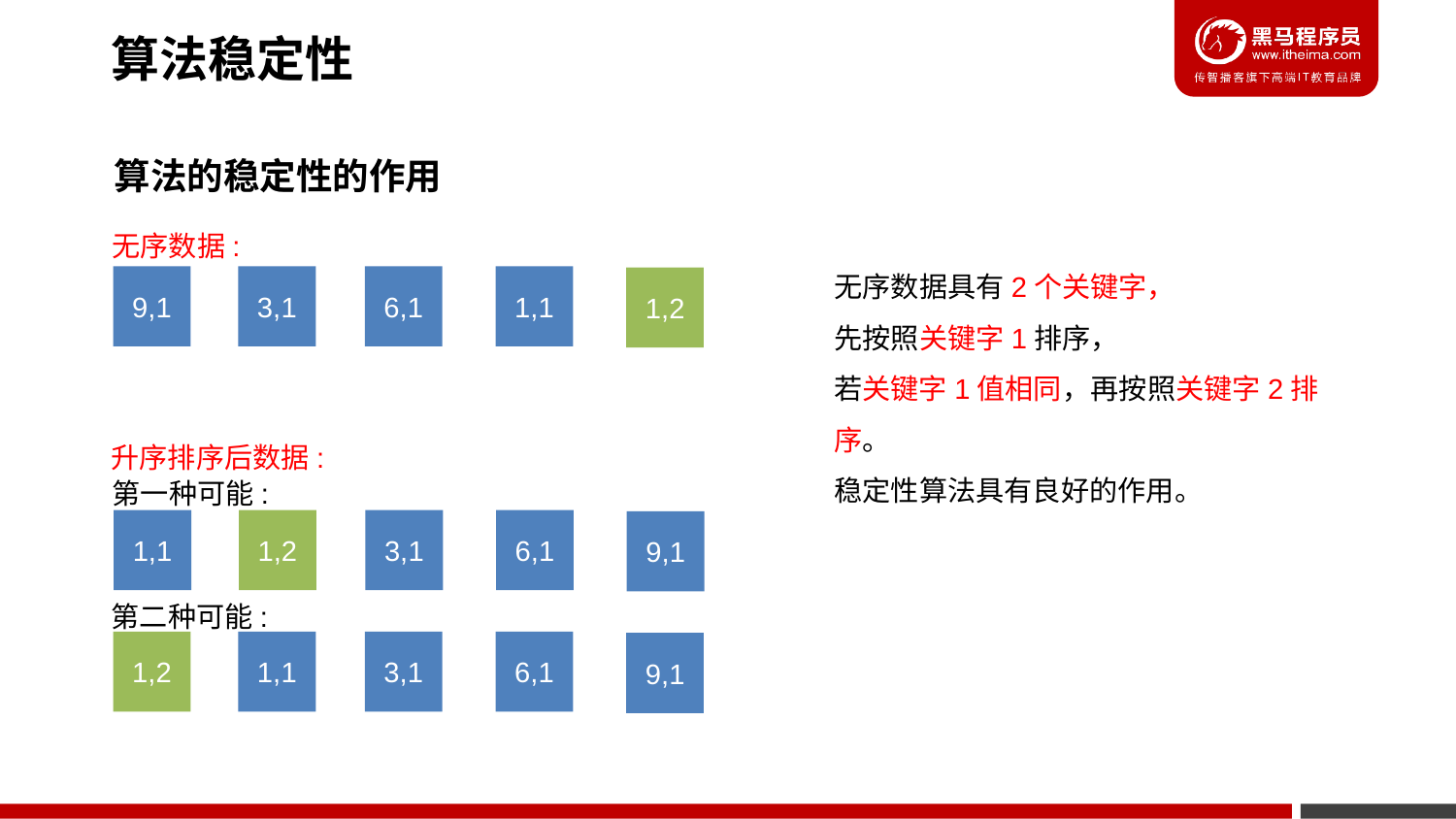

算法稳定性
算法的稳定性的作用
无序数据:
无序数据具有2个关键字，
先按照关键字1排序，
若关键字1值相同，再按照关键字2排序。
稳定性算法具有良好的作用。
9,1
3,1
6,1
1,1
1,2
升序排序后数据:
第一种可能:
1,1
1,2
3,1
6,1
9,1
第二种可能:
1,2
1,1
3,1
6,1
9,1